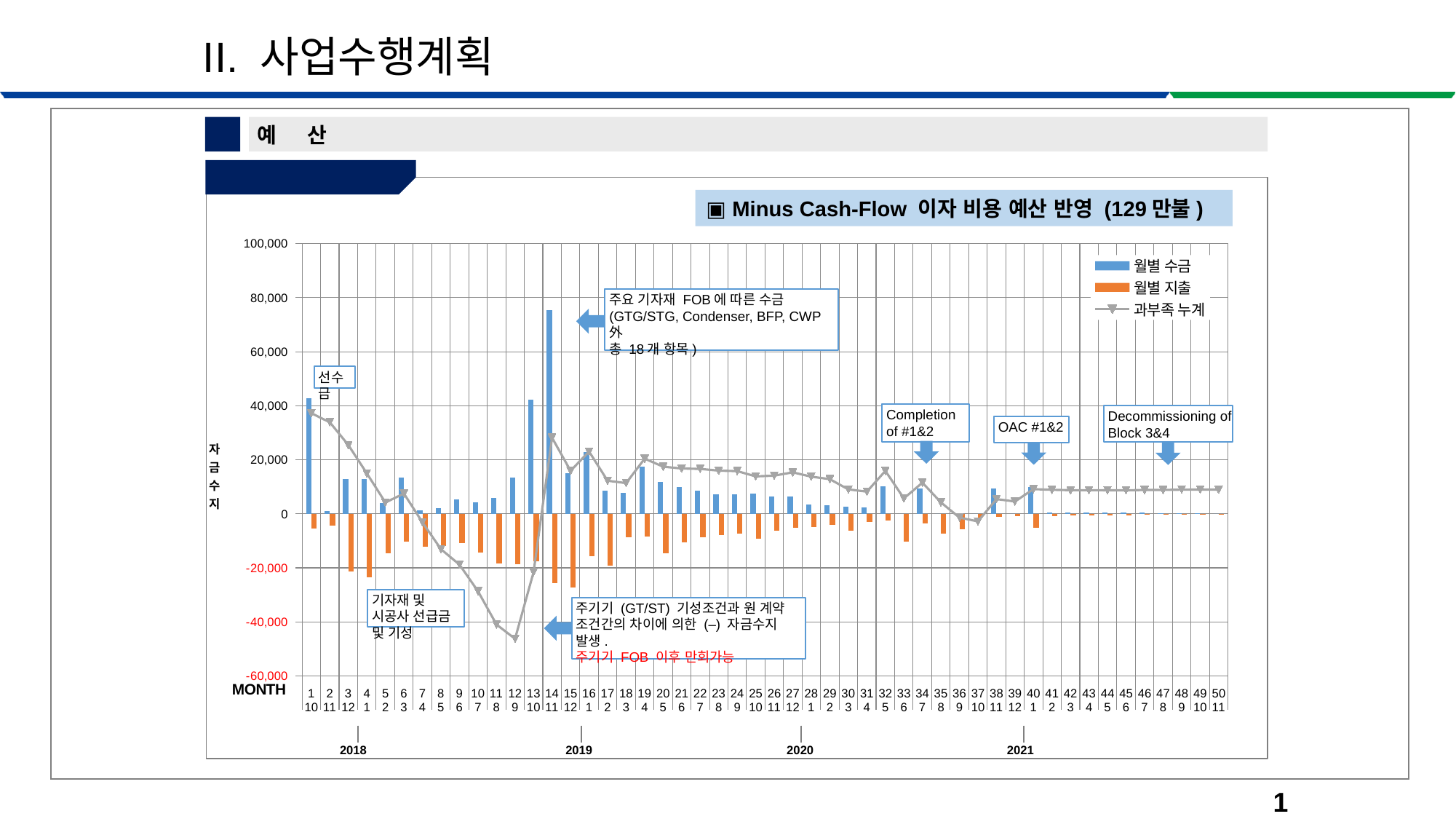

II. 사업수행계획
2
예     산
④ 자금수지

▣ Minus Cash-Flow 이자 비용 예산 반영 (129만불)

### Chart

| Category |  |  |  |
|---|---|---|---|
| 1 | 42722.40000000001 | -5476.459557732335 | 37245.940442267674 |
| 2 | 1026.0569424727958 | -4399.525024087942 | 33872.47236065253 |
| 3 | 12909.299868918864 | -21321.12870890685 | 25460.643520664544 |
| 4 | 12929.111322778315 | -23426.60780977879 | 14963.147033664069 |
| 5 | 3904.1989920431424 | -14676.495048229488 | 4190.850977477721 |
| 6 | 13524.777873456282 | -10217.573851085244 | 7498.054999848757 |
| 7 | 1410.846695289892 | -12073.805823856208 | -3164.9041287175587 |
| 8 | 1999.1579572016403 | -11932.336373418588 | -13098.082544934507 |
| 9 | 5242.744555114059 | -10939.967456219798 | -18795.30544604025 |
| 10 | 4359.4532884003675 | -14210.45665212218 | -28646.308809762064 |
| 11 | 5931.6263046599015 | -18269.631432620397 | -40984.31393772256 |
| 12 | 13399.061773016796 | -18658.132921138174 | -46243.38508584394 |
| 13 | 42172.218768547405 | -17527.904957679846 | -21599.071274976377 |
| 14 | 75514.599439827 | -25717.677861766282 | 28197.850303084342 |
| 15 | 15095.389435312478 | -27368.016598852315 | 15925.223139544501 |
| 16 | 22884.05011693429 | -15760.248517173439 | 23049.024739305354 |
| 17 | 8438.41627577447 | -19233.622129682502 | 12253.818885397326 |
| 18 | 7829.55274388452 | -8719.512493174409 | 11363.859136107438 |
| 19 | 17420.489970663213 | -8357.669070523183 | 20426.680036247468 |
| 20 | 11691.912461722677 | -14666.813004178073 | 17451.779493792073 |
| 21 | 9992.724542568707 | -10665.195891337495 | 16779.308145023286 |
| 22 | 8657.238679569338 | -8802.173427761489 | 16634.373396831135 |
| 23 | 7202.271128597338 | -7847.893372435541 | 15988.751152992932 |
| 24 | 7267.809794804687 | -7435.769884600824 | 15820.791063196797 |
| 25 | 7353.8711688923095 | -9311.62062239442 | 13863.041609694686 |
| 26 | 6428.660823766118 | -6149.651982140839 | 14142.050451319965 |
| 27 | 6385.159773902882 | -5174.885239089883 | 15352.324986132964 |
| 28 | 3327.1403306760453 | -4922.7963665294355 | 13756.668950279574 |
| 29 | 3172.1968406934784 | -4085.162251019928 | 12843.703539953125 |
| 30 | 2510.608706345576 | -6314.341162278511 | 9039.971084020191 |
| 31 | 2279.5708070556816 | -3116.7505642202873 | 8202.791326855586 |
| 32 | 10134.808887340083 | -2446.967204094285 | 15890.633010101385 |
| 33 | 0.0 | -10176.19925596837 | 5714.433754133017 |
| 34 | 9290.980570640126 | -3483.5411298631147 | 11521.873194910027 |
| 35 | 0.0 | -7298.647763932289 | 4223.225430977739 |
| 36 | 0.0 | -5625.243290004388 | -1402.0178590266496 |
| 37 | 0.0 | -1418.2151952164297 | -2820.233054243079 |
| 38 | 9290.980570640126 | -1022.0126890862273 | 5448.73482731082 |
| 39 | 0.0 | -894.3023544303737 | 4554.432472880447 |
| 40 | 9797.277560660099 | -5212.523191711196 | 9139.18684182935 |
| 41 | 506.2969900199741 | -763.9559474822644 | 8881.52788436706 |
| 42 | 506.2969900199741 | -647.8117434318187 | 8740.013130955216 |
| 43 | 506.2969900199741 | -505.81960168913315 | 8740.490519286057 |
| 44 | 456.9194602281535 | -498.8814921621566 | 8698.528487352054 |
| 45 | 456.9194602281535 | -468.9985018366739 | 8686.449445743534 |
| 46 | 456.9194602281535 | -333.71877113619945 | 8809.650134835489 |
| 47 | 304.6129734854357 | -272.1128611445993 | 8842.150247176325 |
| 48 | 304.6129734854357 | -221.29913938126757 | 8925.464081280494 |
| 49 | 228.45973011407676 | -182.48010958183636 | 8971.443701812734 |
| 50 | 0.0 | -21.43169753043222 | 8950.012004282302 |
주요 기자재 FOB에 따른 수금
(GTG/STG, Condenser, BFP, CWP 外
총 18개 항목)

선수금
Completion of #1&2
Decommissioning of Block 3&4
OAC #1&2

기자재 및 시공사 선급금 및 기성
주기기 (GT/ST) 기성조건과 원 계약 조건간의 차이에 의한 (–) 자금수지 발생.
주기기 FOB 이후 만회가능

2021
2018
2019
2020
18